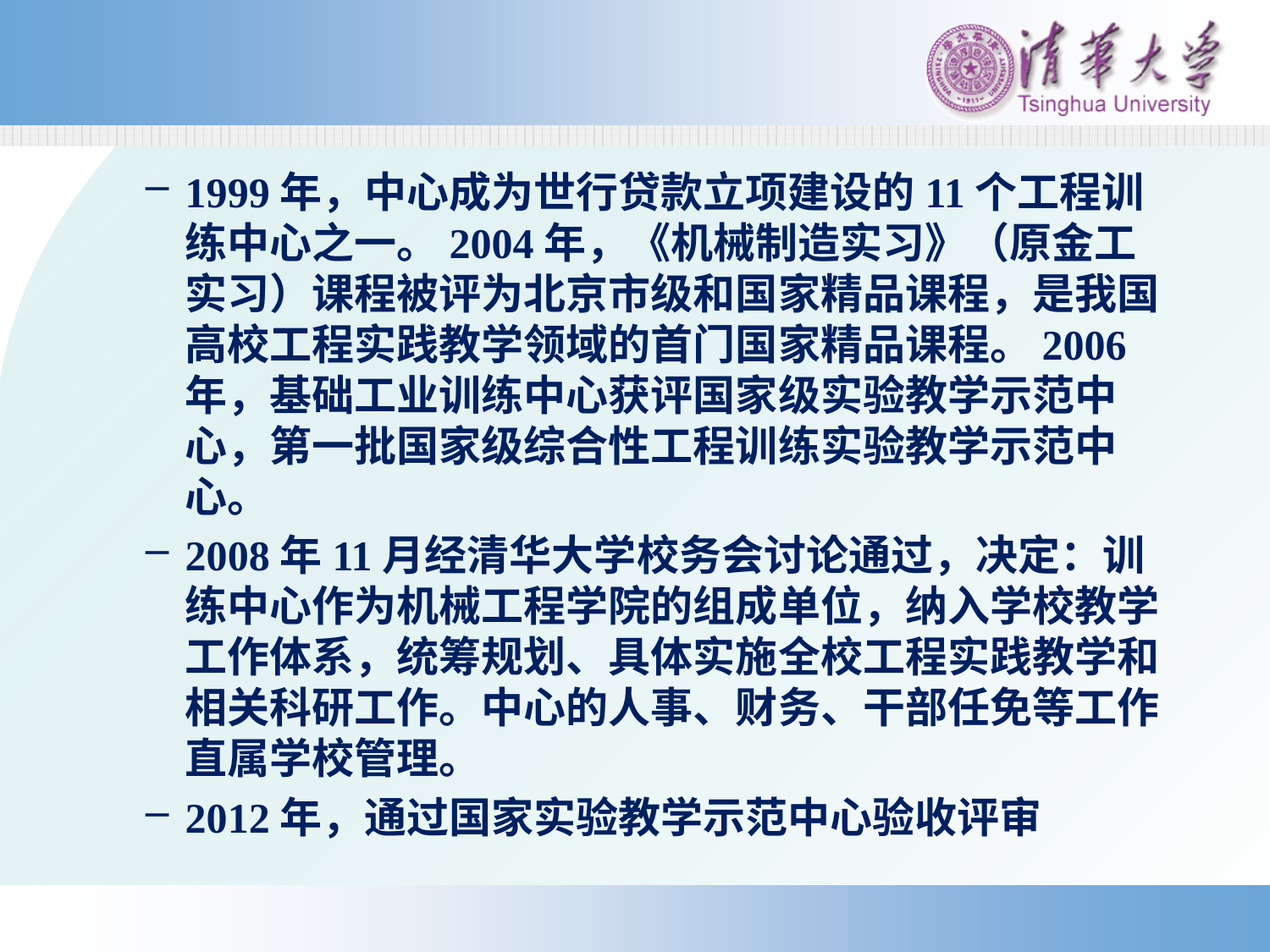

1999年，中心成为世行贷款立项建设的11个工程训练中心之一。2004年，《机械制造实习》（原金工实习）课程被评为北京市级和国家精品课程，是我国高校工程实践教学领域的首门国家精品课程。2006年，基础工业训练中心获评国家级实验教学示范中心，第一批国家级综合性工程训练实验教学示范中心。
2008年11月经清华大学校务会讨论通过，决定：训练中心作为机械工程学院的组成单位，纳入学校教学工作体系，统筹规划、具体实施全校工程实践教学和相关科研工作。中心的人事、财务、干部任免等工作直属学校管理。
2012年，通过国家实验教学示范中心验收评审